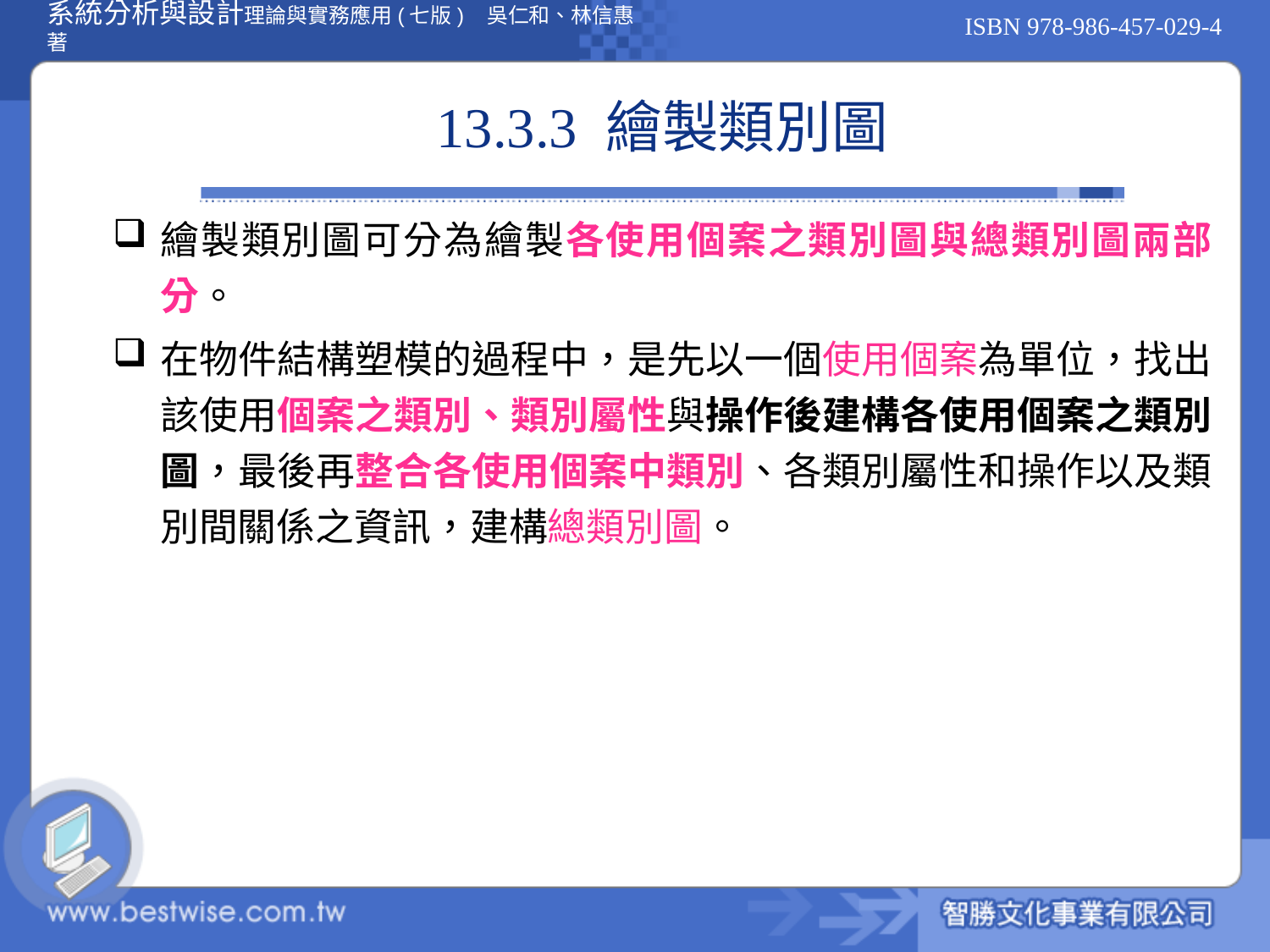

# 13.3.3 繪製類別圖
繪製類別圖可分為繪製各使用個案之類別圖與總類別圖兩部分。
在物件結構塑模的過程中，是先以一個使用個案為單位，找出該使用個案之類別、類別屬性與操作後建構各使用個案之類別圖，最後再整合各使用個案中類別、各類別屬性和操作以及類別間關係之資訊，建構總類別圖。